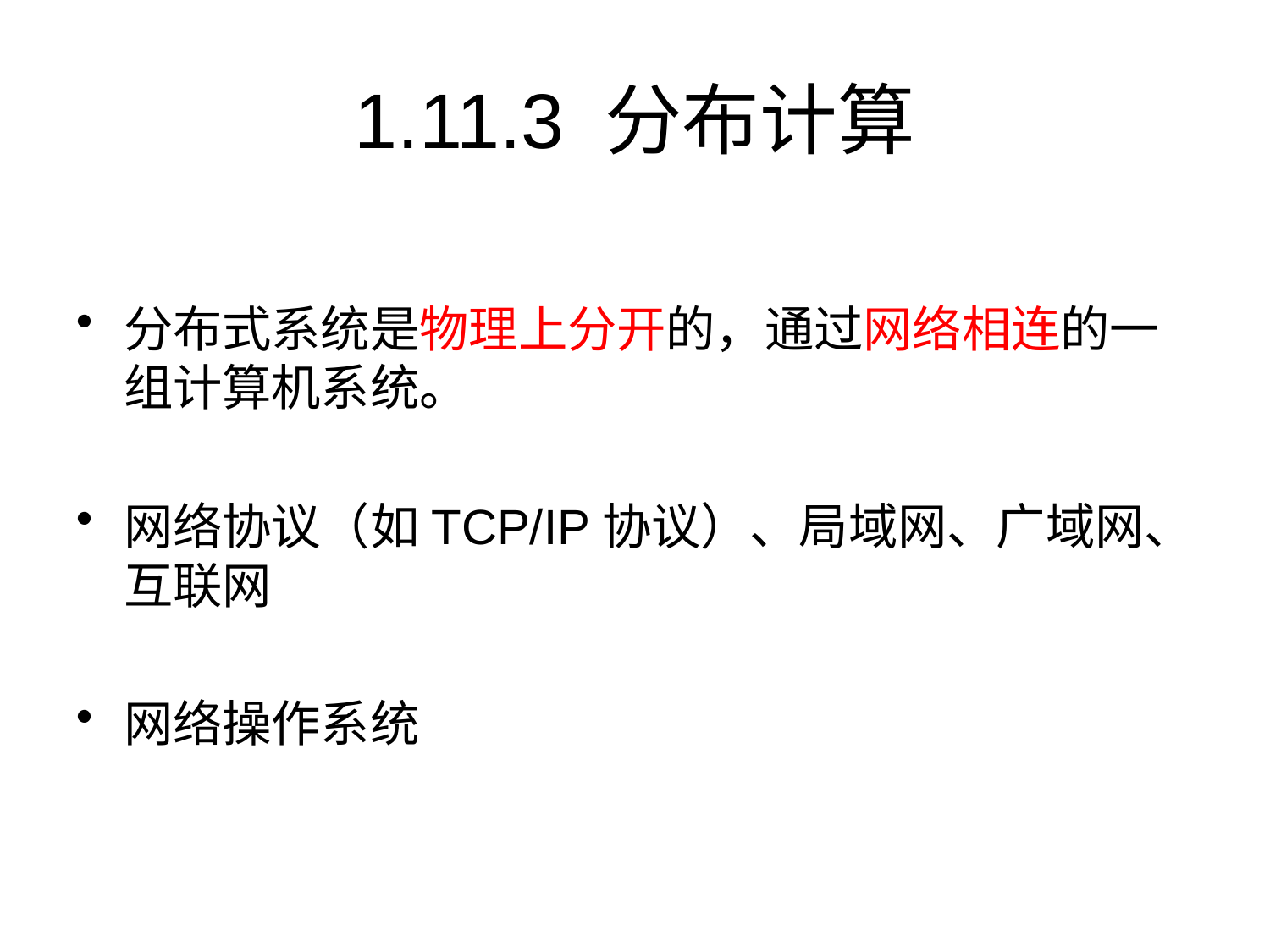

# 1.11.3 分布计算

分布式系统是物理上分开的，通过网络相连的一组计算机系统。

网络协议（如TCP/IP协议）、局域网、广域网、互联网

网络操作系统